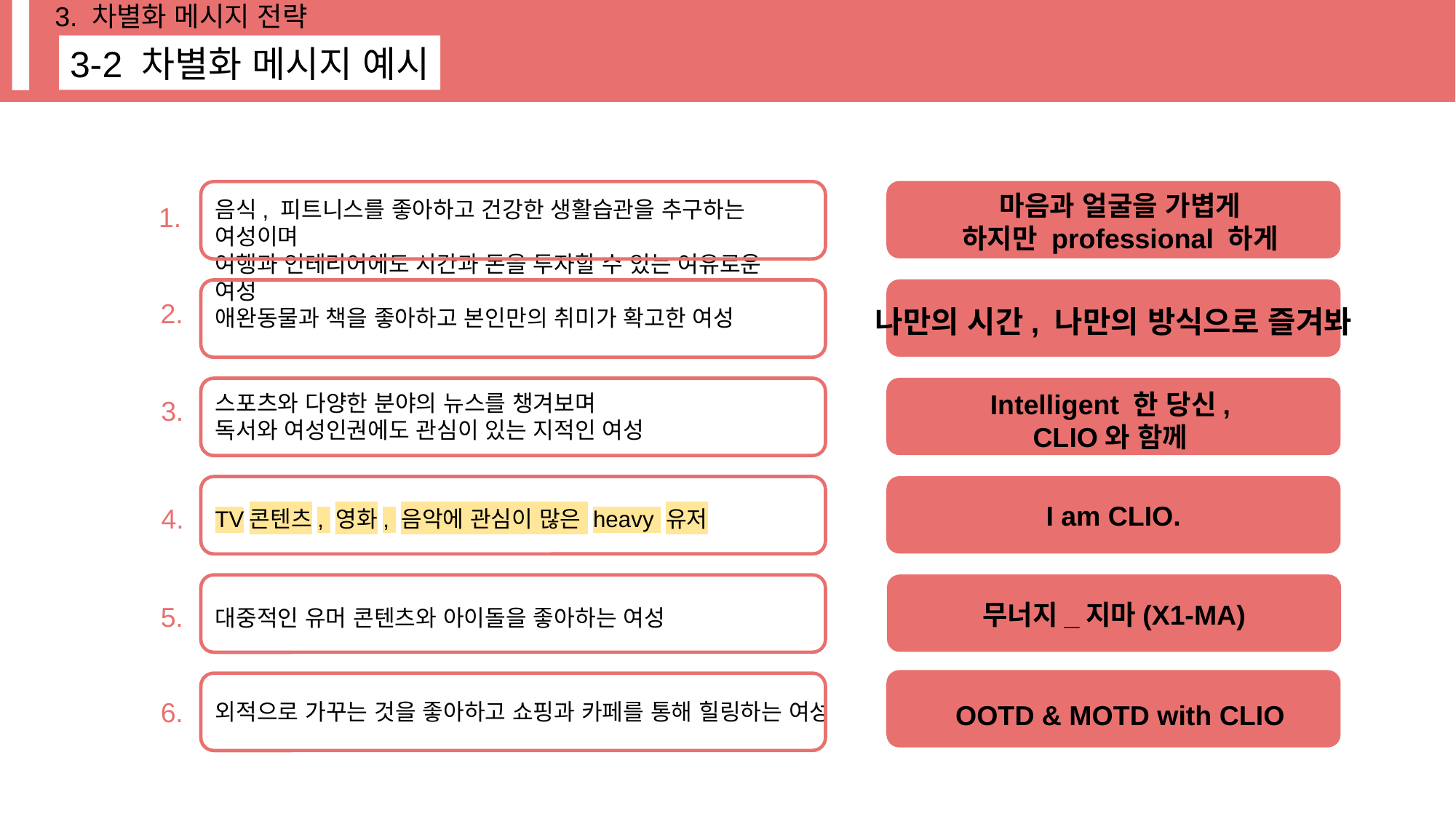

3. 차별화 메시지 전략
3-2 차별화 메시지 예시

마음과 얼굴을 가볍게
하지만 professional 하게
음식, 피트니스를 좋아하고 건강한 생활습관을 추구하는 여성이며
여행과 인테리어에도 시간과 돈을 투자할 수 있는 여유로운 여성

1.

2.
나만의 시간, 나만의 방식으로 즐겨봐
애완동물과 책을 좋아하고 본인만의 취미가 확고한 여성

Intelligent 한 당신,
CLIO와 함께
스포츠와 다양한 분야의 뉴스를 챙겨보며
독서와 여성인권에도 관심이 있는 지적인 여성
3.

I am CLIO.
4.
TV콘텐츠, 영화, 음악에 관심이 많은 heavy 유저

무너지_지마(X1-MA)
5.
대중적인 유머 콘텐츠와 아이돌을 좋아하는 여성

6.
외적으로 가꾸는 것을 좋아하고 쇼핑과 카페를 통해 힐링하는 여성
OOTD & MOTD with CLIO